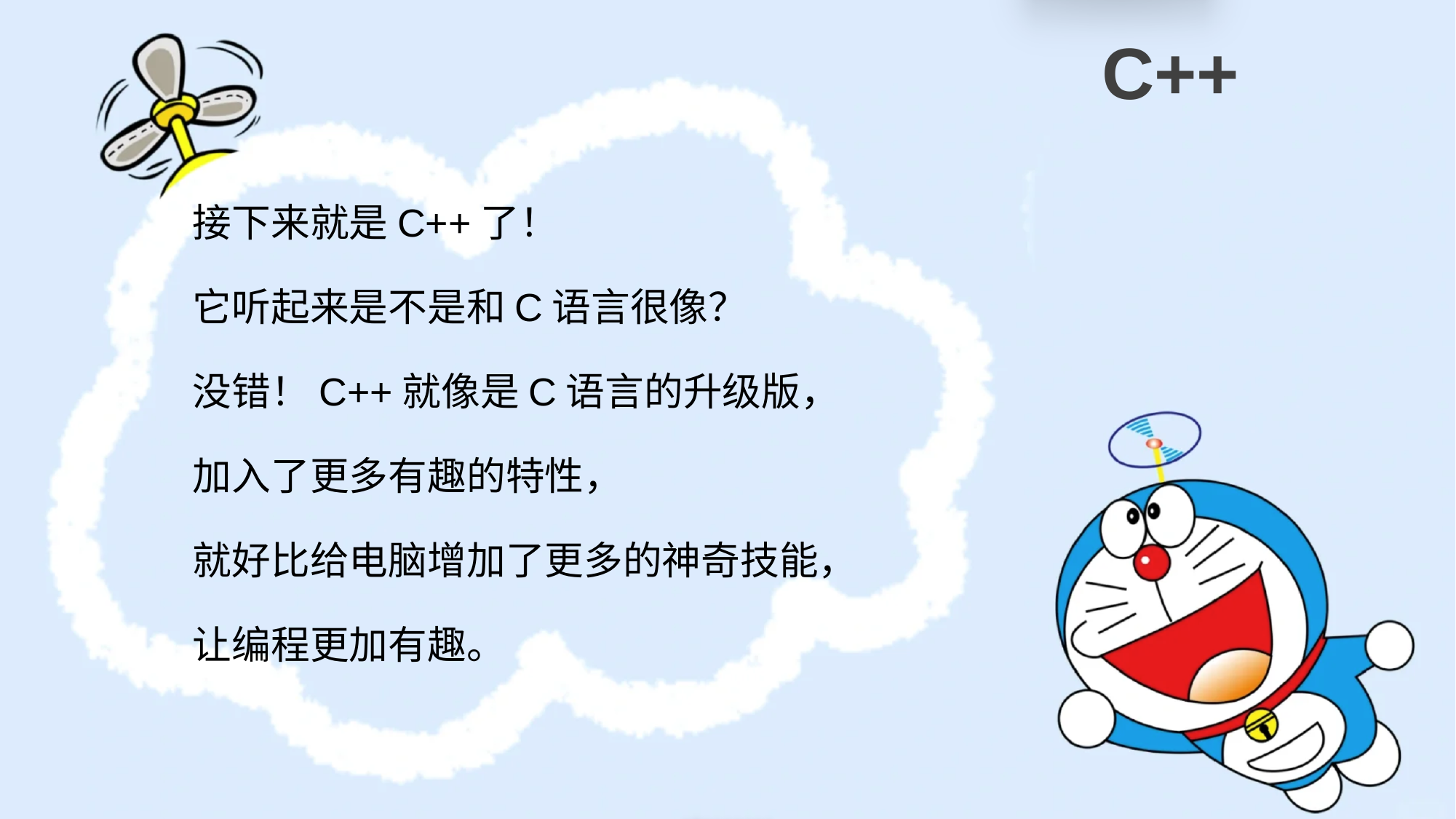

C++
# 接下来就是C++了！ 它听起来是不是和C语言很像？ 没错！C++就像是C语言的升级版， 加入了更多有趣的特性， 就好比给电脑增加了更多的神奇技能， 让编程更加有趣。